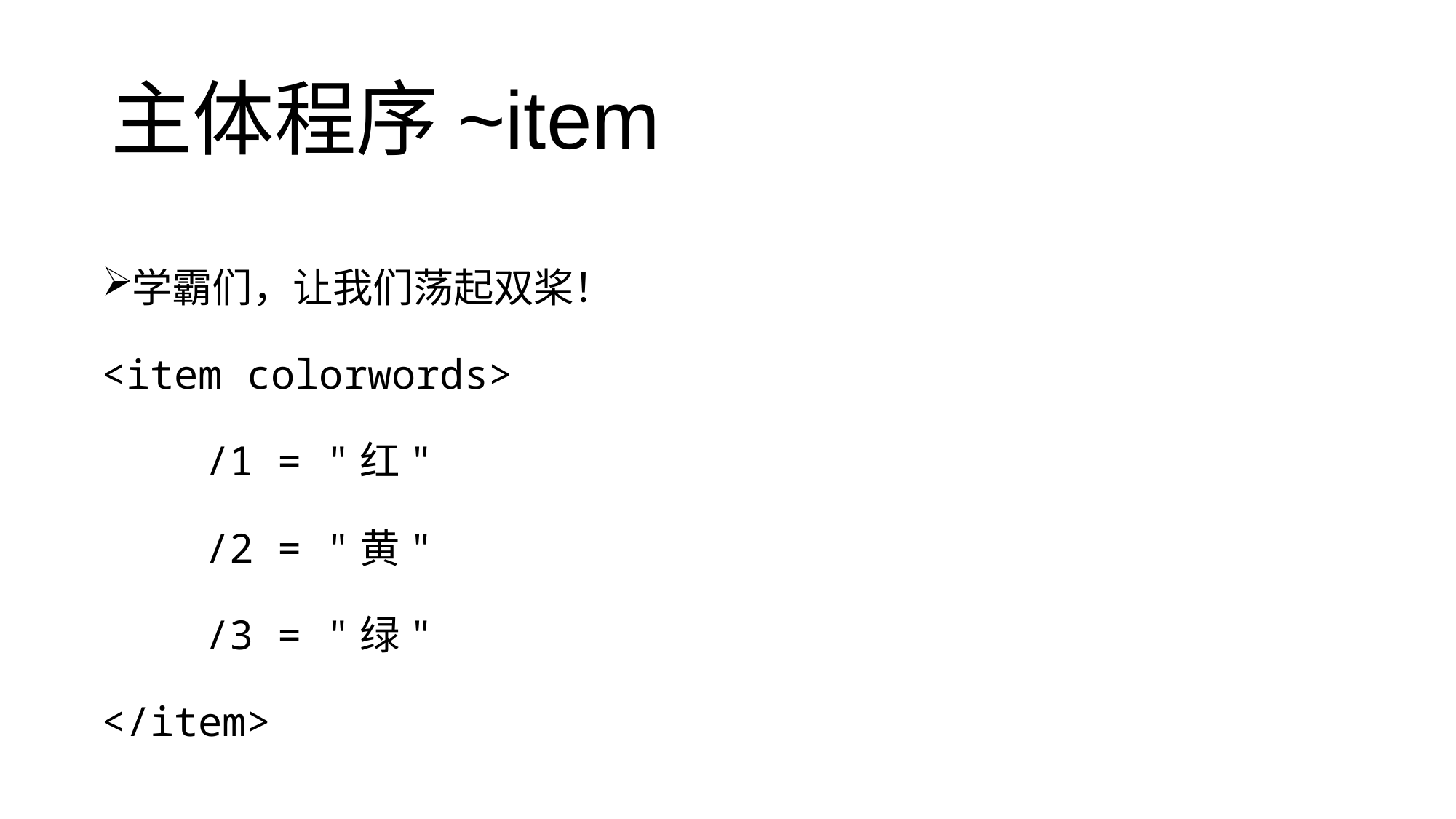

# 主体程序~item
学霸们，让我们荡起双桨！
<item colorwords>
	/1 = "红"
	/2 = "黄"
	/3 = "绿"
</item>